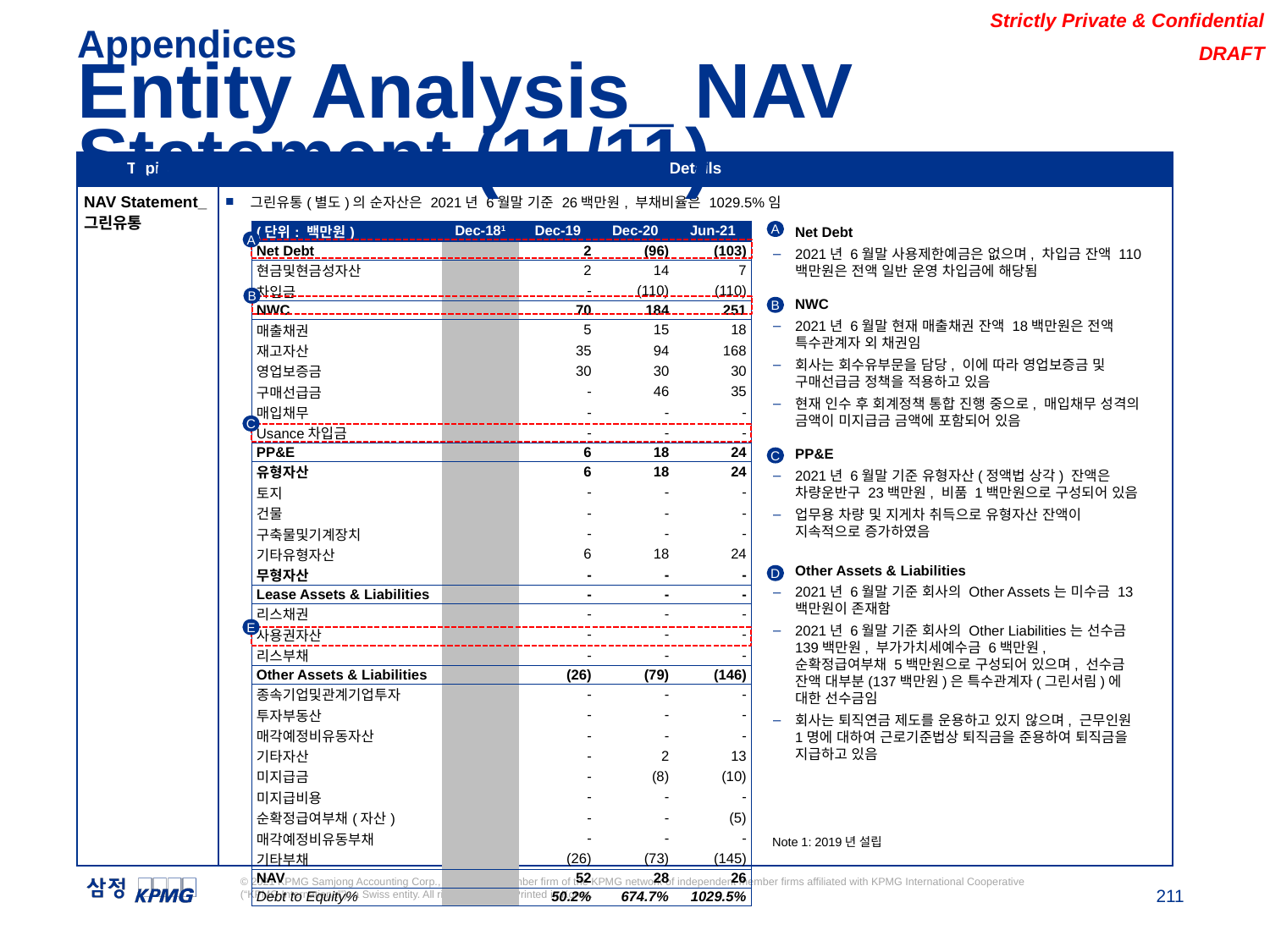

Appendices
Entity Analysis_ NAV Statement (11/11)
| Topic | Details |
| --- | --- |
| NAV Statement\_ 그린유통 | 그린유통(별도)의 순자산은 2021년 6월말 기준 26백만원, 부채비율은 1029.5%임 |
Net Debt
2021년 6월말 사용제한예금은 없으며, 차입금 잔액 110백만원은 전액 일반 운영 차입금에 해당됨

NWC
2021년 6월말 현재 매출채권 잔액 18백만원은 전액 특수관계자 외 채권임
회사는 회수유부문을 담당, 이에 따라 영업보증금 및 구매선급금 정책을 적용하고 있음
현재 인수 후 회계정책 통합 진행 중으로, 매입채무 성격의 금액이 미지급금 금액에 포함되어 있음

PP&E
2021년 6월말 기준 유형자산(정액법 상각) 잔액은 차량운반구 23백만원, 비품 1백만원으로 구성되어 있음
업무용 차량 및 지게차 취득으로 유형자산 잔액이 지속적으로 증가하였음

Other Assets & Liabilities
2021년 6월말 기준 회사의 Other Assets는 미수금 13백만원이 존재함
2021년 6월말 기준 회사의 Other Liabilities는 선수금 139백만원, 부가가치세예수금 6백만원, 순확정급여부채 5백만원으로 구성되어 있으며, 선수금 잔액 대부분(137백만원)은 특수관계자(그린서림)에 대한 선수금임
회사는 퇴직연금 제도를 운용하고 있지 않으며, 근무인원 1명에 대하여 근로기준법상 퇴직금을 준용하여 퇴직금을 지급하고 있음

| (단위: 백만원) | Dec-181 | Dec-19 | Dec-20 | Jun-21 |
| --- | --- | --- | --- | --- |
| Net Debt |  | 2 | (96) | (103) |
| 현금및현금성자산 |  | 2 | 14 | 7 |
| 차입금 |  | - | (110) | (110) |
| NWC |  | 70 | 184 | 251 |
| 매출채권 |  | 5 | 15 | 18 |
| 재고자산 |  | 35 | 94 | 168 |
| 영업보증금 |  | 30 | 30 | 30 |
| 구매선급금 |  | - | 46 | 35 |
| 매입채무 |  | - | - | - |
| Usance차입금 |  | - | - | - |
| PP&E |  | 6 | 18 | 24 |
| 유형자산 |  | 6 | 18 | 24 |
| 토지 |  | - | - | - |
| 건물 |  | - | - | - |
| 구축물및기계장치 |  | - | - | - |
| 기타유형자산 |  | 6 | 18 | 24 |
| 무형자산 |  | - | - | - |
| Lease Assets & Liabilities |  | - | - | - |
| 리스채권 |  | - | - | - |
| 사용권자산 |  | - | - | - |
| 리스부채 |  | - | - | - |
| Other Assets & Liabilities |  | (26) | (79) | (146) |
| 종속기업및관계기업투자 |  | - | - | - |
| 투자부동산 |  | - | - | - |
| 매각예정비유동자산 |  | - | - | - |
| 기타자산 |  | - | 2 | 13 |
| 미지급금 |  | - | (8) | (10) |
| 미지급비용 |  | - | - | - |
| 순확정급여부채(자산) |  | - | - | (5) |
| 매각예정비유동부채 |  | - | - | - |
| 기타부채 |  | (26) | (73) | (145) |
| NAV |  | 52 | 28 | 26 |
| Debt to Equity% |  | 50.2% | 674.7% | 1029.5% |
A
A

B

B
C

C
D
E

Note 1: 2019년 설립